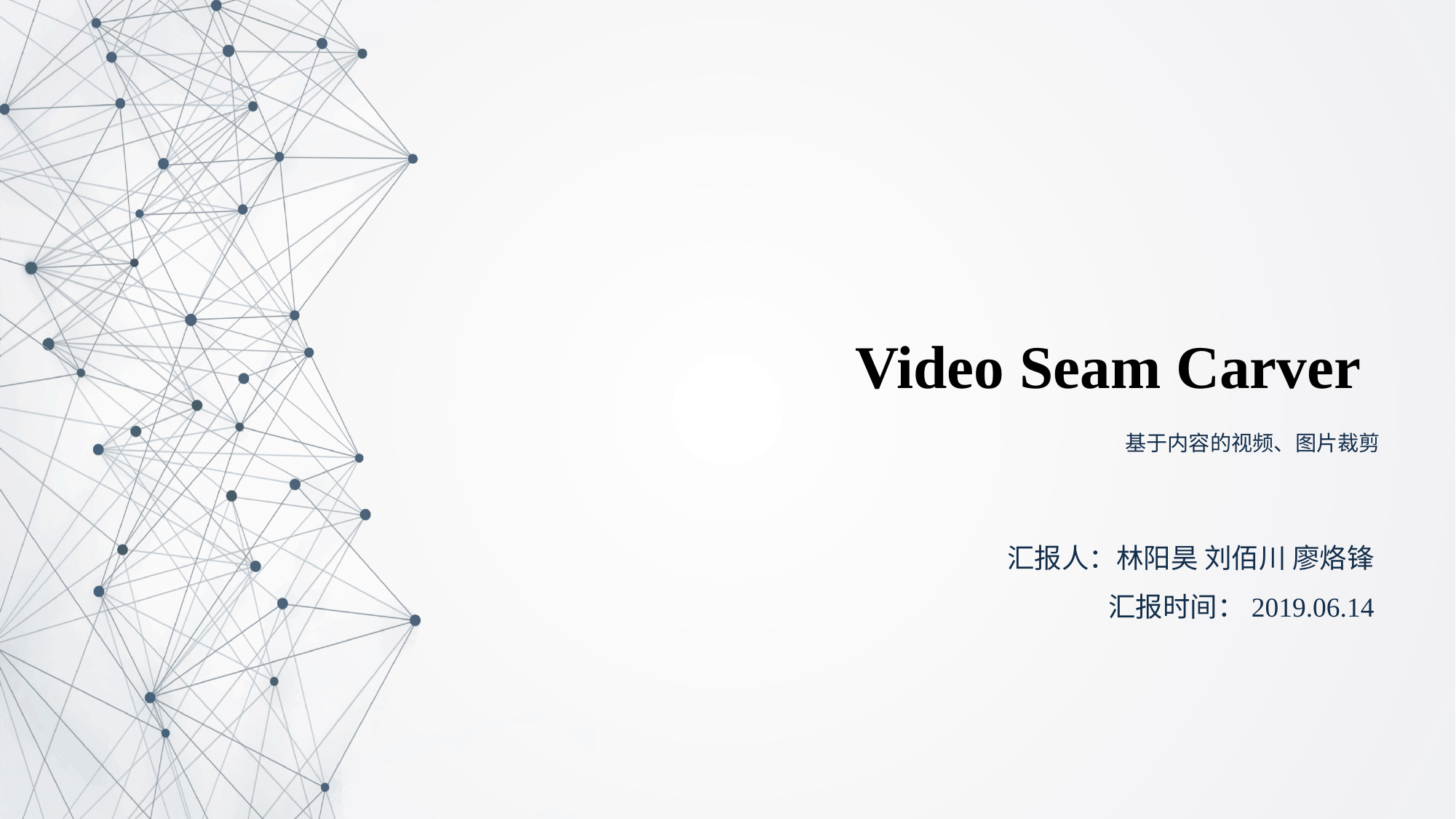

基于内容的视频、图片裁剪
汇报人：林阳昊 刘佰川 廖烙锋
汇报时间：2019.06.14
Video Seam Carver